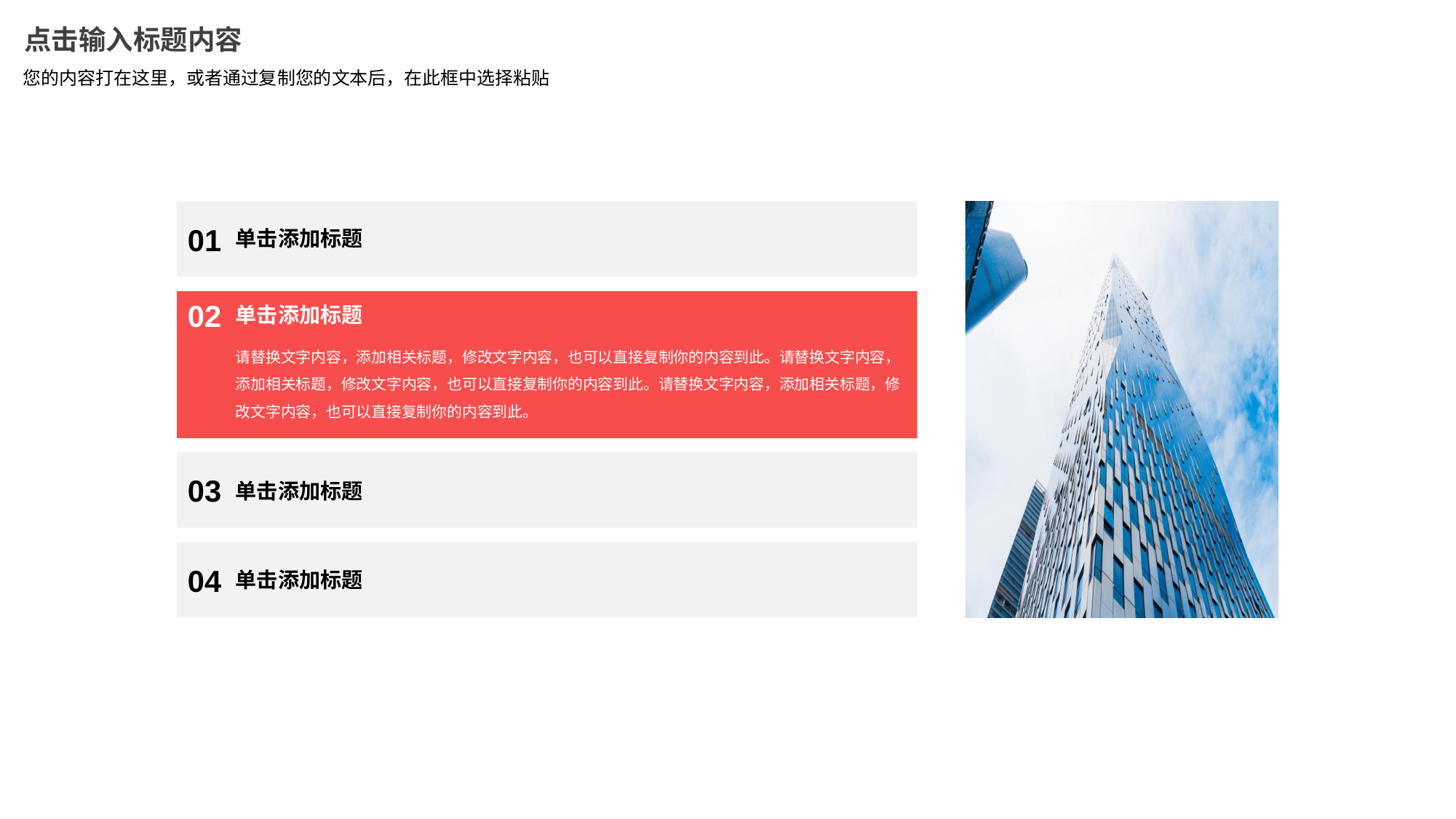

点击输入标题内容
您的内容打在这里，或者通过复制您的文本后，在此框中选择粘贴
01

单击添加标题
02
单击添加标题
请替换文字内容，添加相关标题，修改文字内容，也可以直接复制你的内容到此。请替换文字内容，添加相关标题，修改文字内容，也可以直接复制你的内容到此。请替换文字内容，添加相关标题，修改文字内容，也可以直接复制你的内容到此。
03
单击添加标题
04
单击添加标题